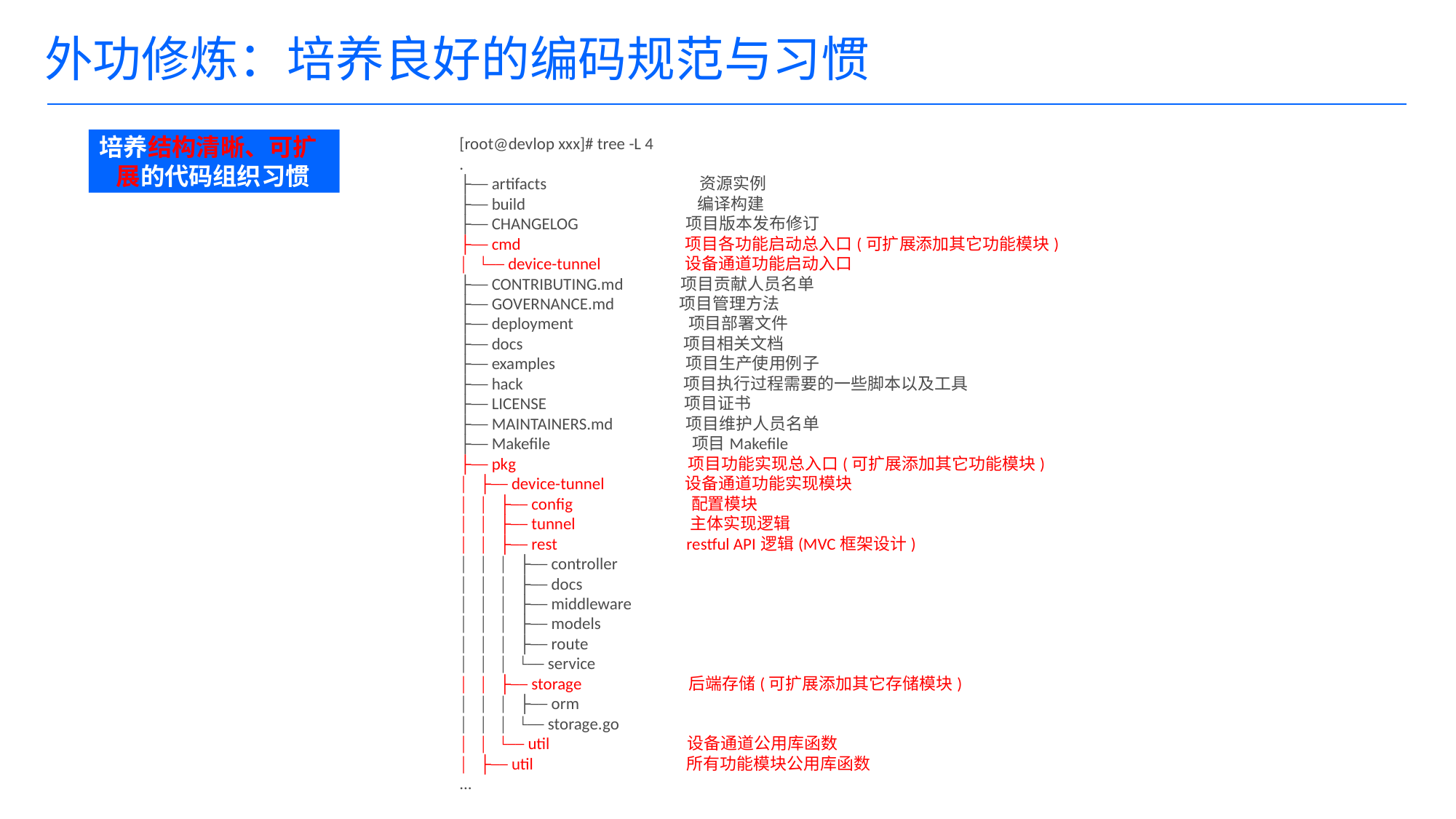

# 外功修炼：培养良好的编码规范与习惯
[root@devlop xxx]# tree -L 4
.
├── artifacts                                       资源实例
├── build                                            编译构建
├── CHANGELOG                           项目版本发布修订
├── cmd                                          项目各功能启动总入口(可扩展添加其它功能模块)
│   └── device-tunnel                     设备通道功能启动入口
├── CONTRIBUTING.md              项目贡献人员名单
├── GOVERNANCE.md                项目管理方法
├── deployment                             项目部署文件
├── docs                                         项目相关文档
├── examples                                 项目生产使用例子
├── hack                                         项目执行过程需要的一些脚本以及工具
├── LICENSE                                   项目证书
├── MAINTAINERS.md                  项目维护人员名单
├── Makefile                                    项目Makefile
├── pkg                                            项目功能实现总入口(可扩展添加其它功能模块)
│   ├── device-tunnel                    设备通道功能实现模块
│   │   ├── config                              配置模块
│   │   ├── tunnel                             主体实现逻辑
│   │   ├── rest                                  restful API逻辑(MVC框架设计)
│   │   │   ├── controller
│   │   │   ├── docs
│   │   │   ├── middleware
│   │   │   ├── models
│   │   │   ├── route
│   │   │   └── service
│   │   ├── storage                           后端存储(可扩展添加其它存储模块)
│   │   │   ├── orm
│   │   │   └── storage.go
│   │   └── util                                   设备通道公用库函数
│   ├── util                                       所有功能模块公用库函数
...
培养结构清晰、可扩
  展的代码组织习惯